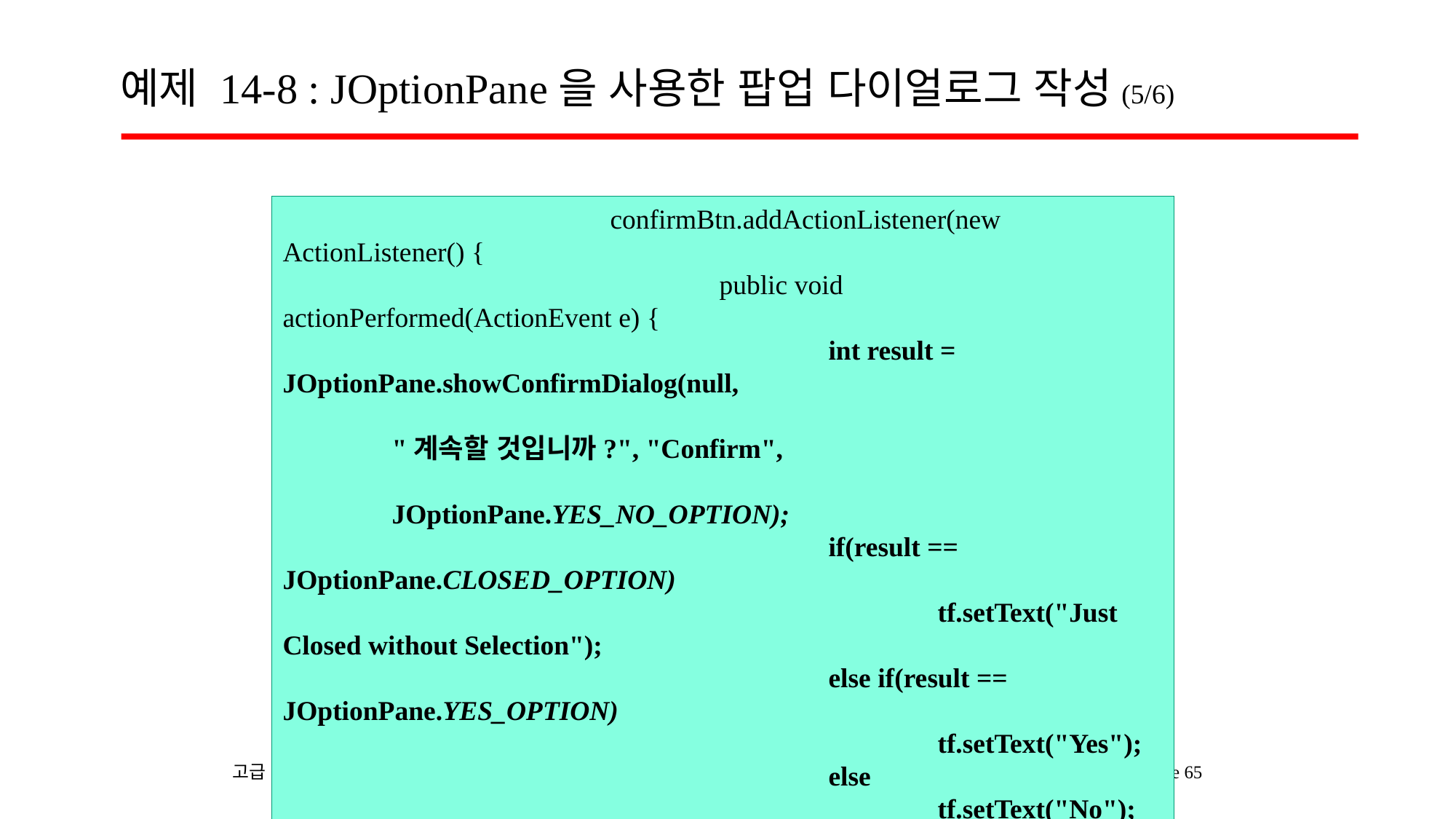

# 예제 14-8 : JOptionPane을 사용한 팝업 다이얼로그 작성(5/6)
			confirmBtn.addActionListener(new ActionListener() {
				public void actionPerformed(ActionEvent e) {
					int result = JOptionPane.showConfirmDialog(null,
									"계속할 것입니까?", "Confirm",
									JOptionPane.YES_NO_OPTION);
					if(result == JOptionPane.CLOSED_OPTION)
						tf.setText("Just Closed without Selection");
					else if(result == JOptionPane.YES_OPTION)
						tf.setText("Yes");
					else
						tf.setText("No");
				}
			});